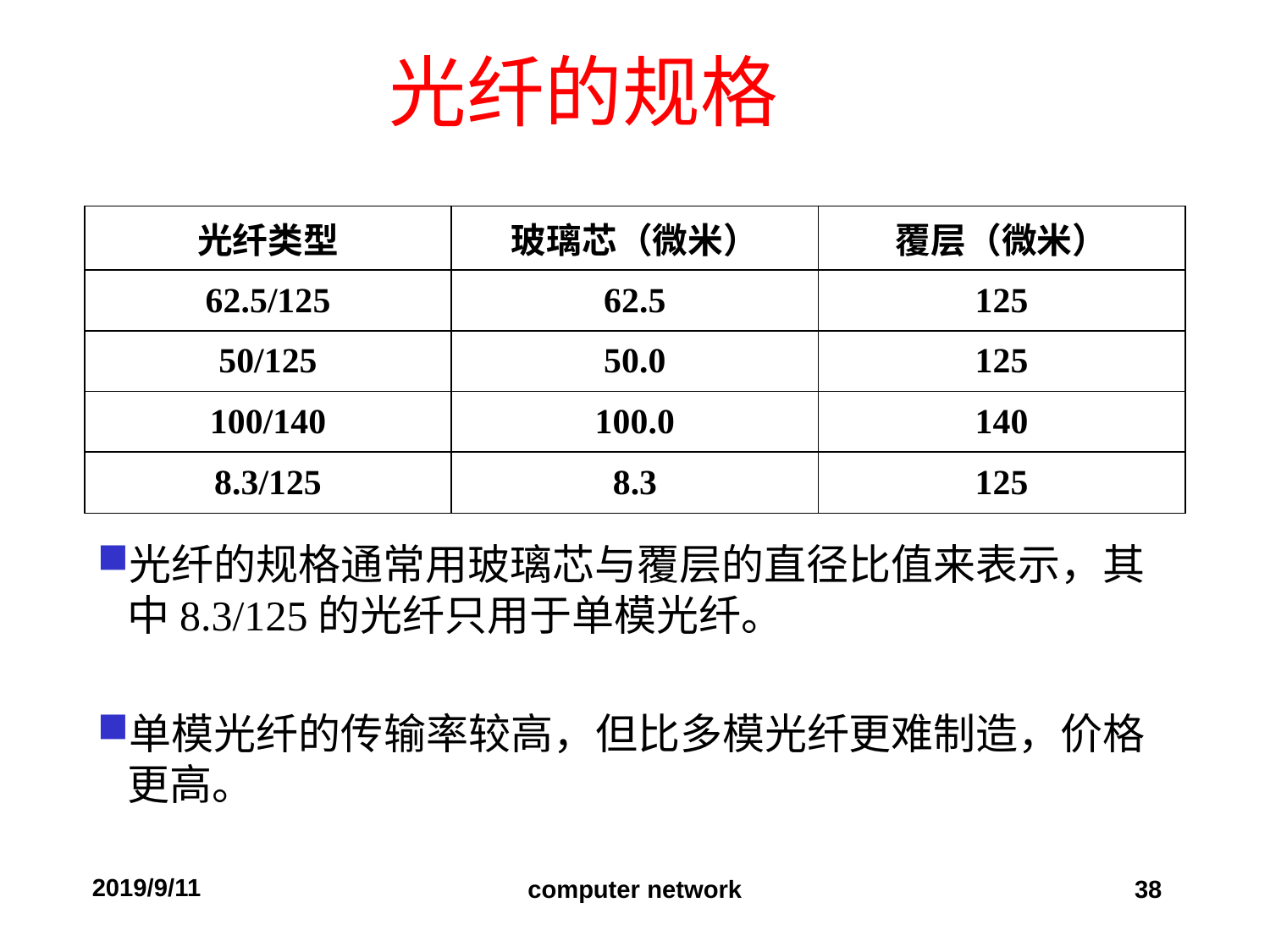

# 光纤的规格
| 光纤类型 | 玻璃芯（微米） | 覆层（微米） |
| --- | --- | --- |
| 62.5/125 | 62.5 | 125 |
| 50/125 | 50.0 | 125 |
| 100/140 | 100.0 | 140 |
| 8.3/125 | 8.3 | 125 |
光纤的规格通常用玻璃芯与覆层的直径比值来表示，其中8.3/125的光纤只用于单模光纤。

单模光纤的传输率较高，但比多模光纤更难制造，价格更高。
2019/9/11
computer network
38